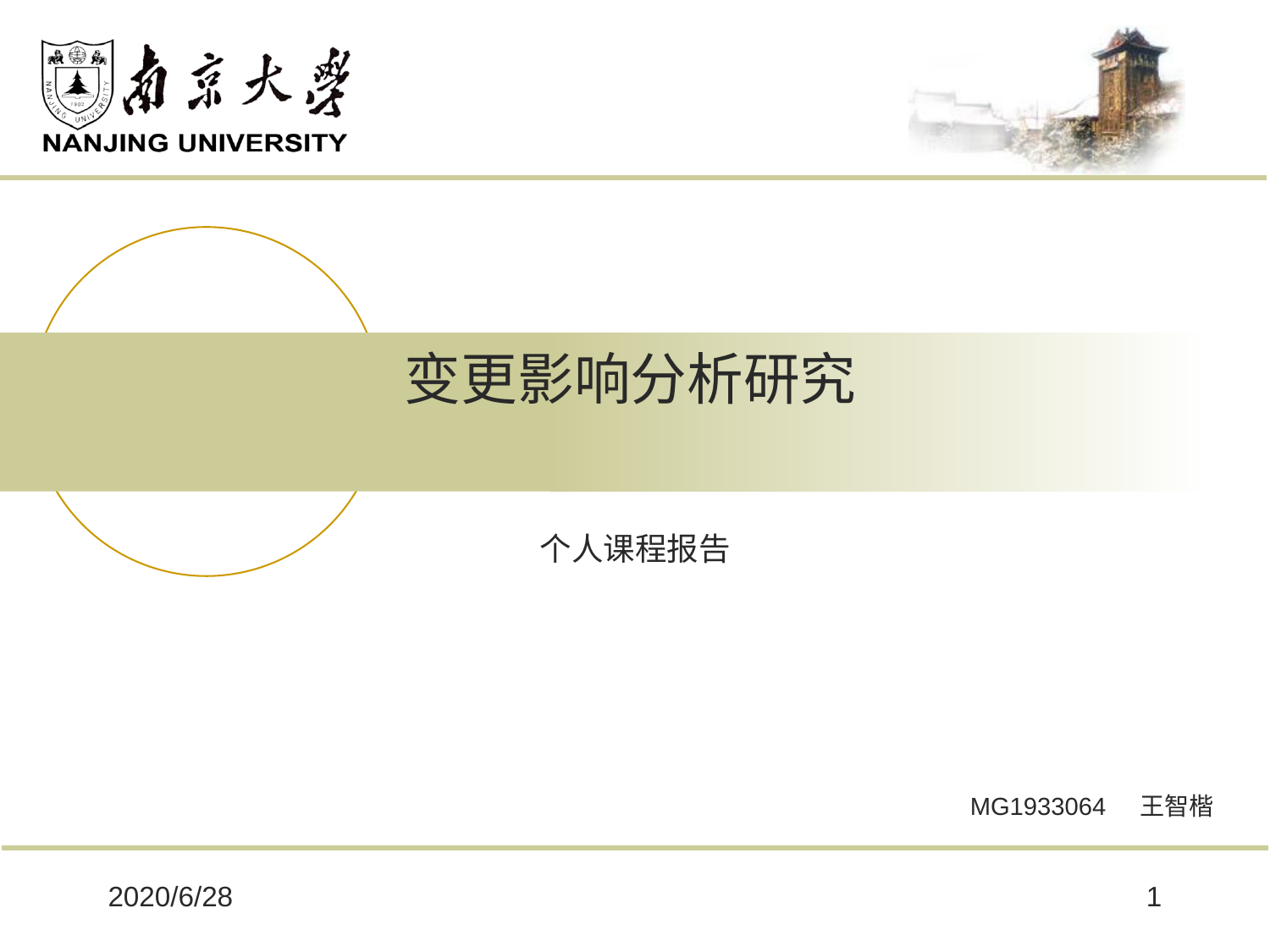

# 变更影响分析研究
个人课程报告
MG1933064    王智楷
2020/6/28
1